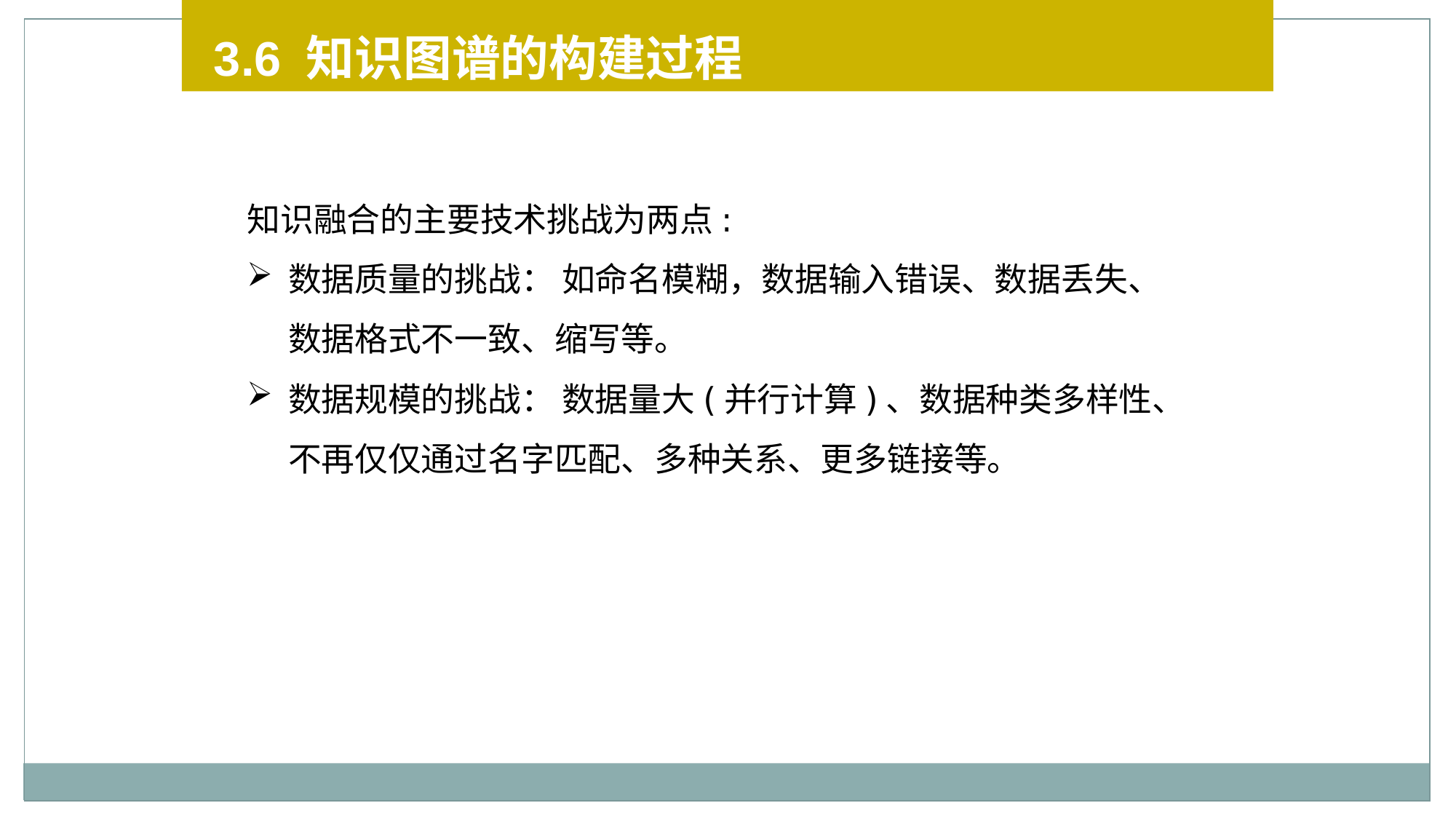

3.6 知识图谱的构建过程
知识融合的主要技术挑战为两点:
数据质量的挑战： 如命名模糊，数据输入错误、数据丢失、数据格式不一致、缩写等。
数据规模的挑战： 数据量大(并行计算)、数据种类多样性、不再仅仅通过名字匹配、多种关系、更多链接等。